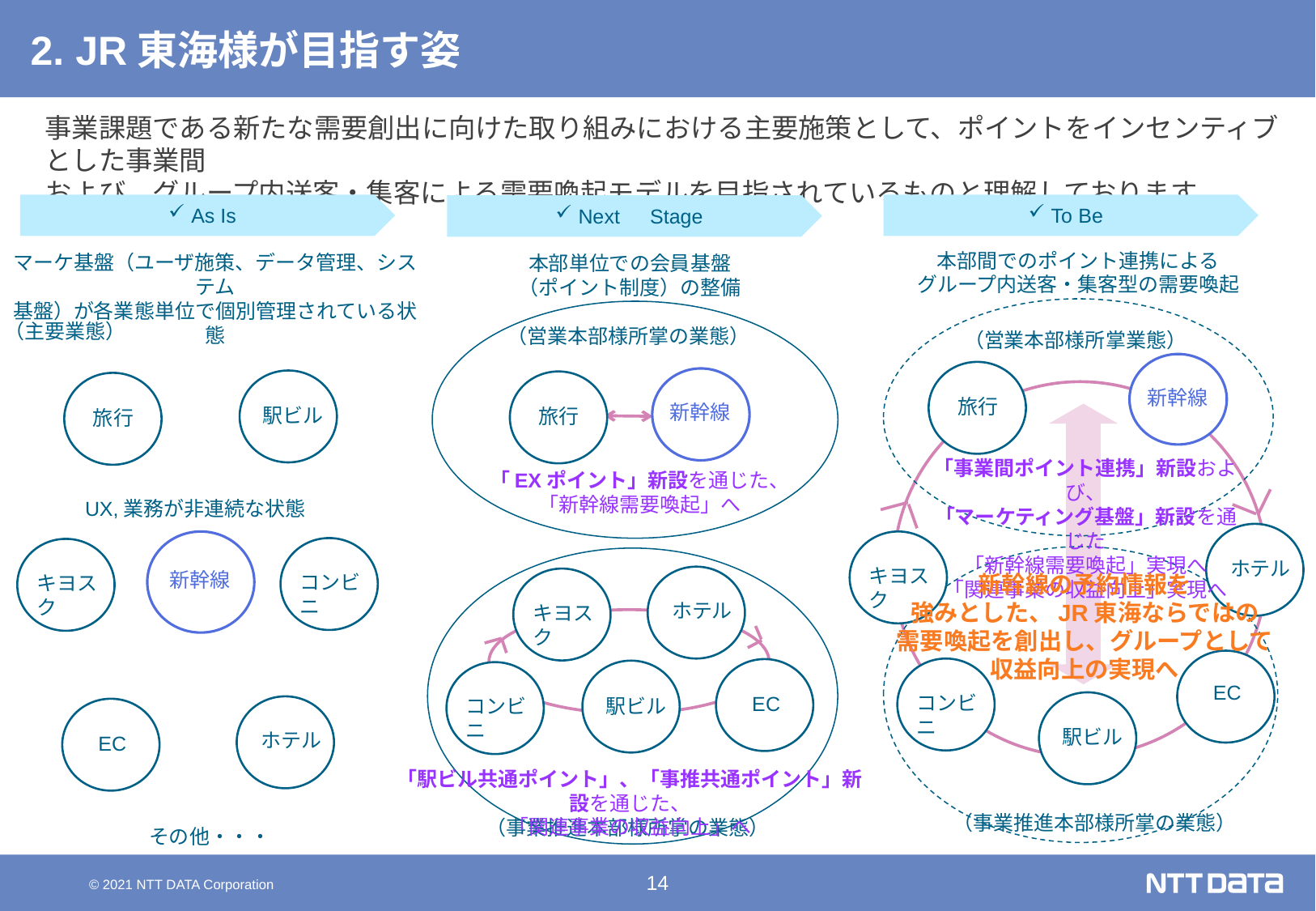

# 2. JR東海様が目指す姿
事業課題である新たな需要創出に向けた取り組みにおける主要施策として、ポイントをインセンティブとした事業間
および、グループ内送客・集客による需要喚起モデルを目指されているものと理解しております。
As Is
To Be
Next　Stage
本部間でのポイント連携による
グループ内送客・集客型の需要喚起
マーケ基盤（ユーザ施策、データ管理、システム
基盤）が各業態単位で個別管理されている状態
本部単位での会員基盤
（ポイント制度）の整備

（主要業態）
（営業本部様所掌の業態）
（営業本部様所掌業態）

新幹線

旅行
新幹線
駅ビル
旅行
旅行

「事業間ポイント連携」新設および、
「マーケティング基盤」新設を通じた
「新幹線需要喚起」実現へ
「関連事業の収益向上」実現へ
「EXポイント」新設を通じた、
「新幹線需要喚起」へ
UX,業務が非連続な状態

ホテル
キヨスク
新幹線
新幹線の予約情報を
強みとした、JR東海ならではの
需要喚起を創出し、グループとして
収益向上の実現へ
コンビニ
キヨスク

ホテル
キヨスク

EC
コンビニ
EC
コンビニ
駅ビル

駅ビル
ホテル
EC
「駅ビル共通ポイント」、「事推共通ポイント」新設を通じた、
「関連事業の収益向上」へ
（事業推進本部様所掌の業態）
（事業推進本部様所掌の業態）
その他・・・